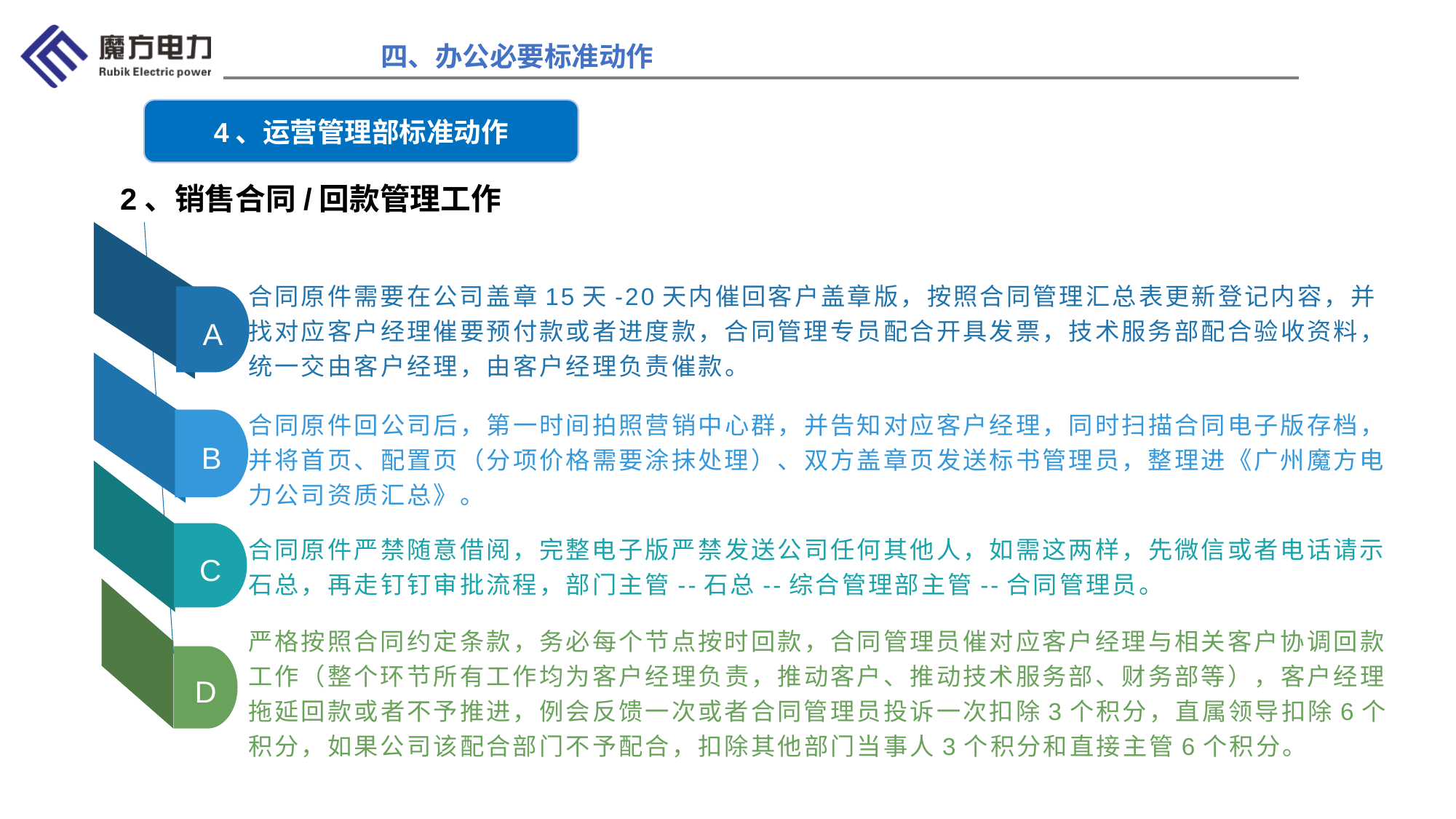

四、办公必要标准动作
4、运营管理部标准动作
2、销售合同/回款管理工作

合同原件需要在公司盖章15天-20天内催回客户盖章版，按照合同管理汇总表更新登记内容，并找对应客户经理催要预付款或者进度款，合同管理专员配合开具发票，技术服务部配合验收资料，统一交由客户经理，由客户经理负责催款。
A

合同原件回公司后，第一时间拍照营销中心群，并告知对应客户经理，同时扫描合同电子版存档，并将首页、配置页（分项价格需要涂抹处理）、双方盖章页发送标书管理员，整理进《广州魔方电力公司资质汇总》。
B

合同原件严禁随意借阅，完整电子版严禁发送公司任何其他人，如需这两样，先微信或者电话请示石总，再走钉钉审批流程，部门主管--石总--综合管理部主管--合同管理员。
C

严格按照合同约定条款，务必每个节点按时回款，合同管理员催对应客户经理与相关客户协调回款工作（整个环节所有工作均为客户经理负责，推动客户、推动技术服务部、财务部等），客户经理拖延回款或者不予推进，例会反馈一次或者合同管理员投诉一次扣除3个积分，直属领导扣除6个积分，如果公司该配合部门不予配合，扣除其他部门当事人3个积分和直接主管6个积分。
D